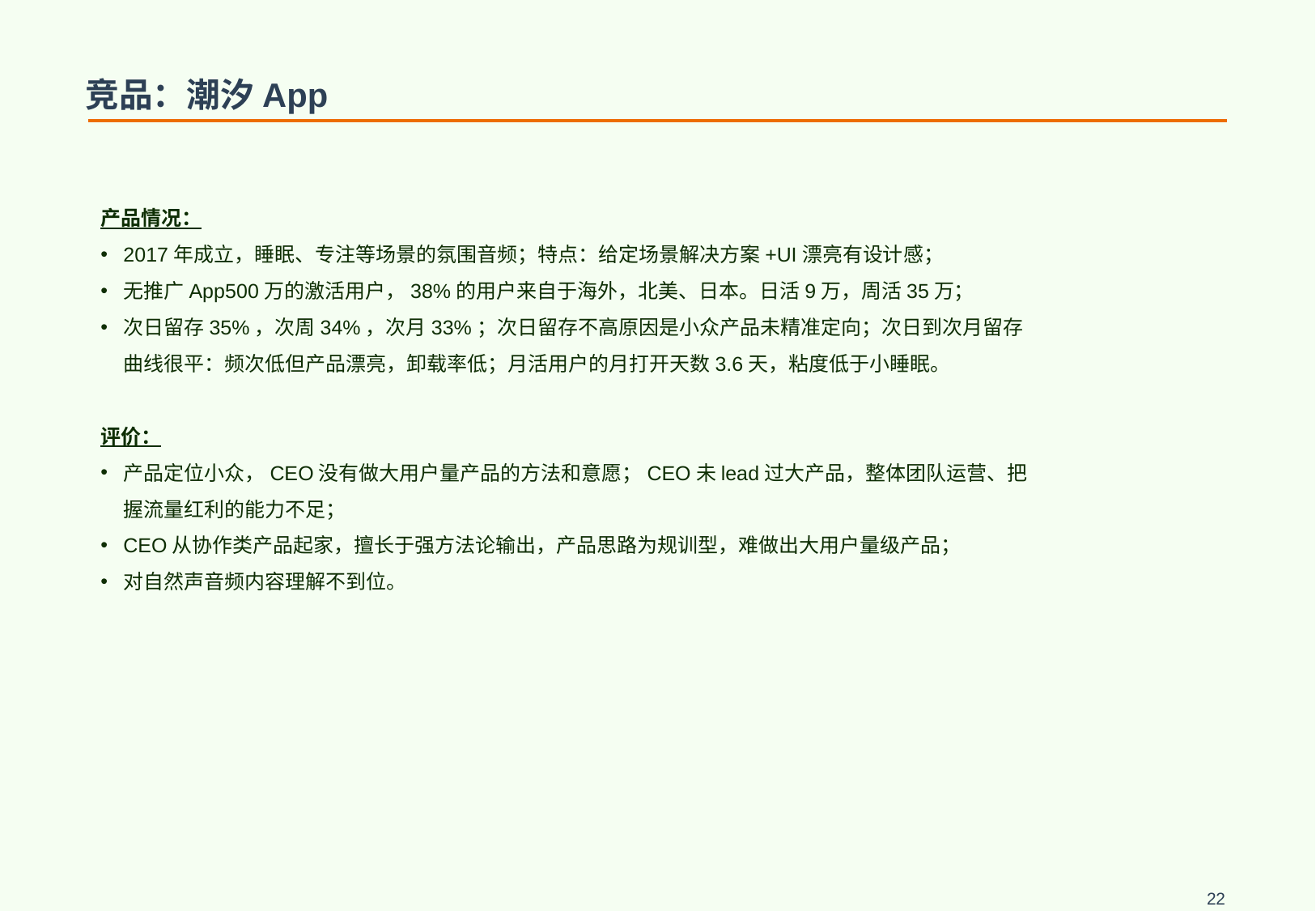

# 竞品：潮汐App
产品情况：
2017年成立，睡眠、专注等场景的氛围音频；特点：给定场景解决方案+UI漂亮有设计感；
无推广App500万的激活用户，38%的用户来自于海外，北美、日本。日活9万，周活35万；
次日留存35%，次周34%，次月33%；次日留存不高原因是小众产品未精准定向；次日到次月留存曲线很平：频次低但产品漂亮，卸载率低；月活用户的月打开天数3.6天，粘度低于小睡眠。

评价：
产品定位小众，CEO没有做大用户量产品的方法和意愿；CEO未lead过大产品，整体团队运营、把握流量红利的能力不足；
CEO从协作类产品起家，擅长于强方法论输出，产品思路为规训型，难做出大用户量级产品；
对自然声音频内容理解不到位。